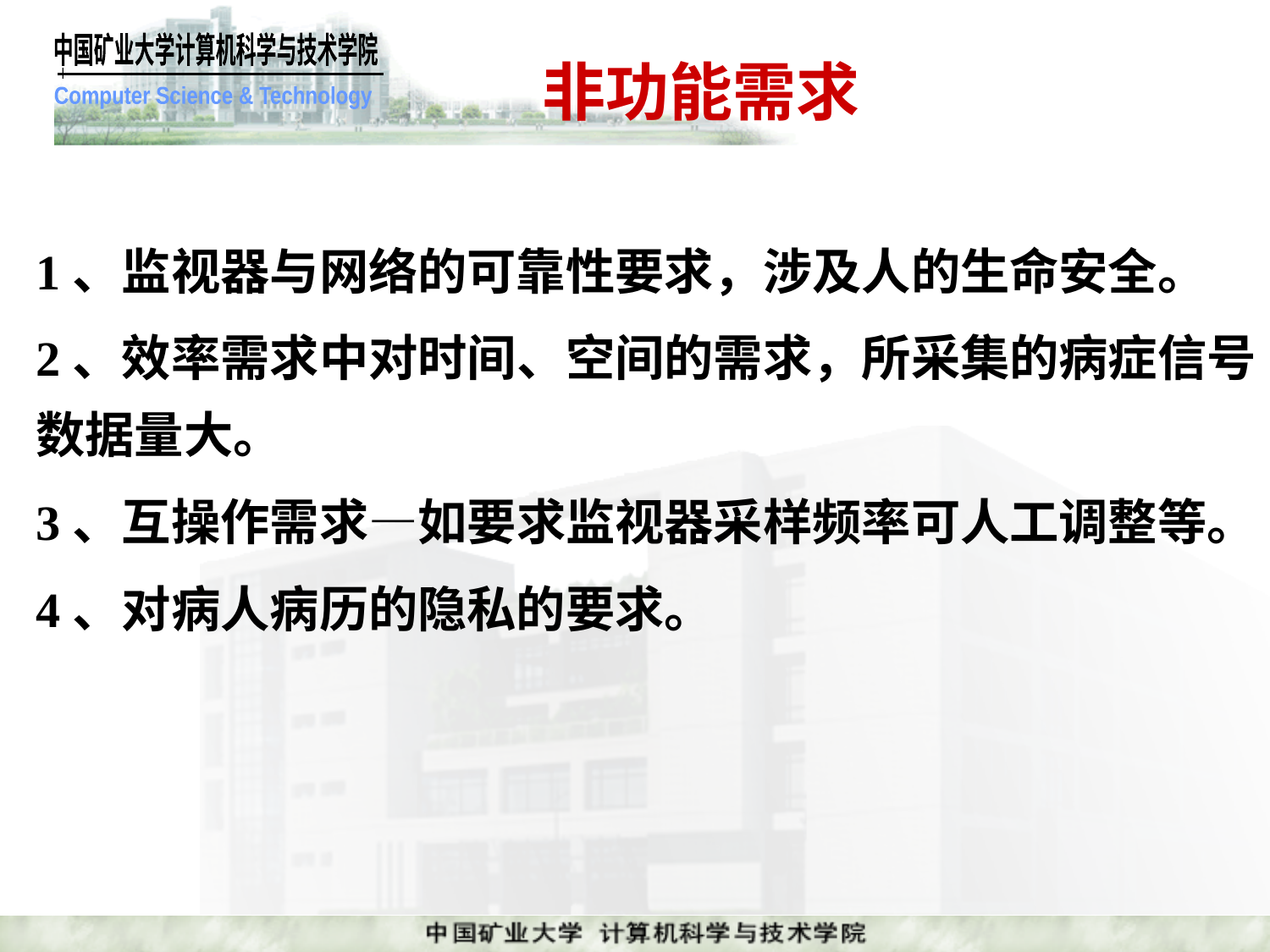

# 非功能需求
1、监视器与网络的可靠性要求，涉及人的生命安全。
2、效率需求中对时间、空间的需求，所采集的病症信号数据量大。
3、互操作需求—如要求监视器采样频率可人工调整等。
4、对病人病历的隐私的要求。